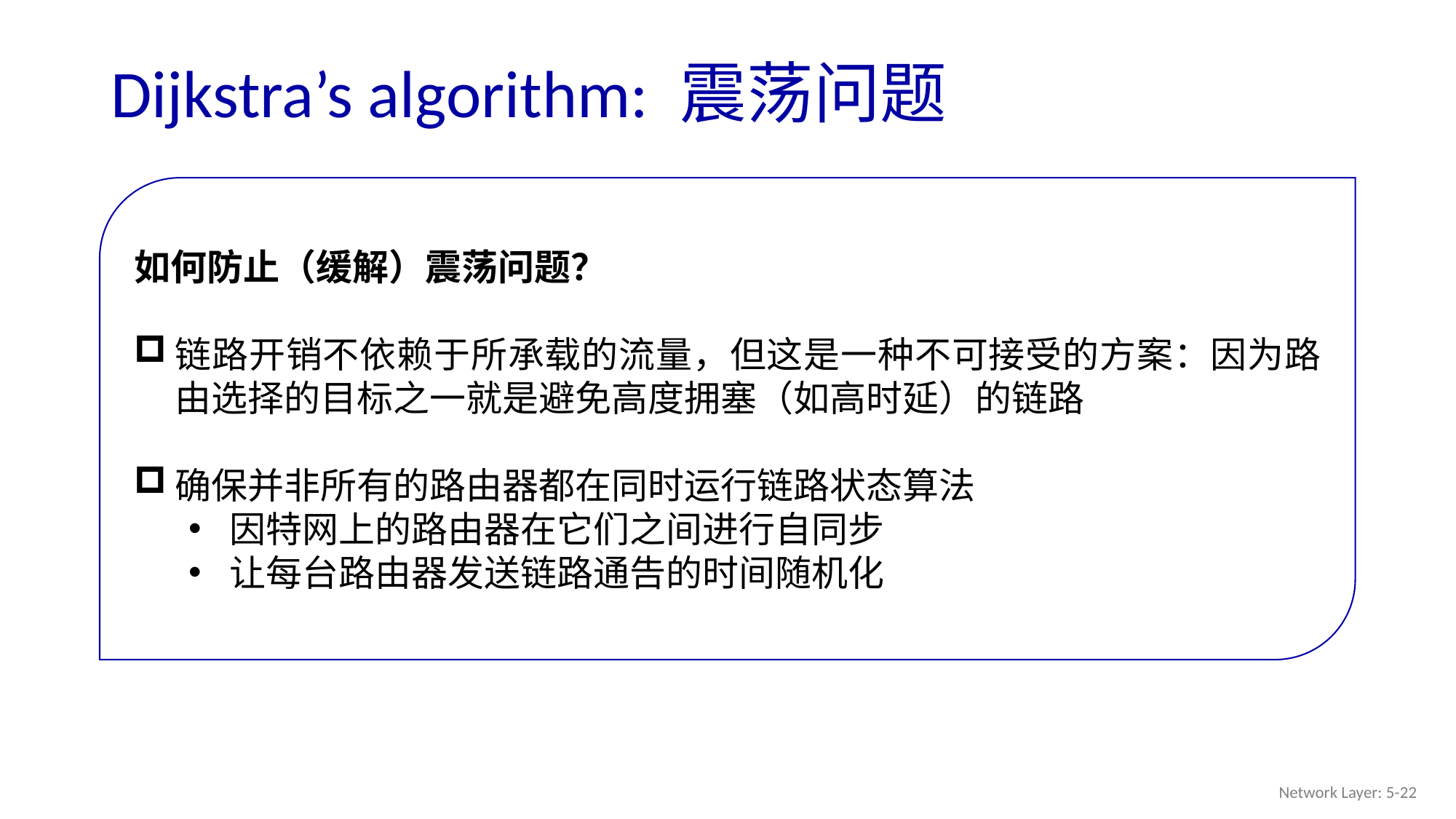

# Dijkstra’s algorithm: 震荡问题
如何防止（缓解）震荡问题？

链路开销不依赖于所承载的流量，但这是一种不可接受的方案：因为路由选择的目标之一就是避免高度拥塞（如高时延）的链路

确保并非所有的路由器都在同时运行链路状态算法
因特网上的路由器在它们之间进行自同步
让每台路由器发送链路通告的时间随机化
Network Layer: 5-22